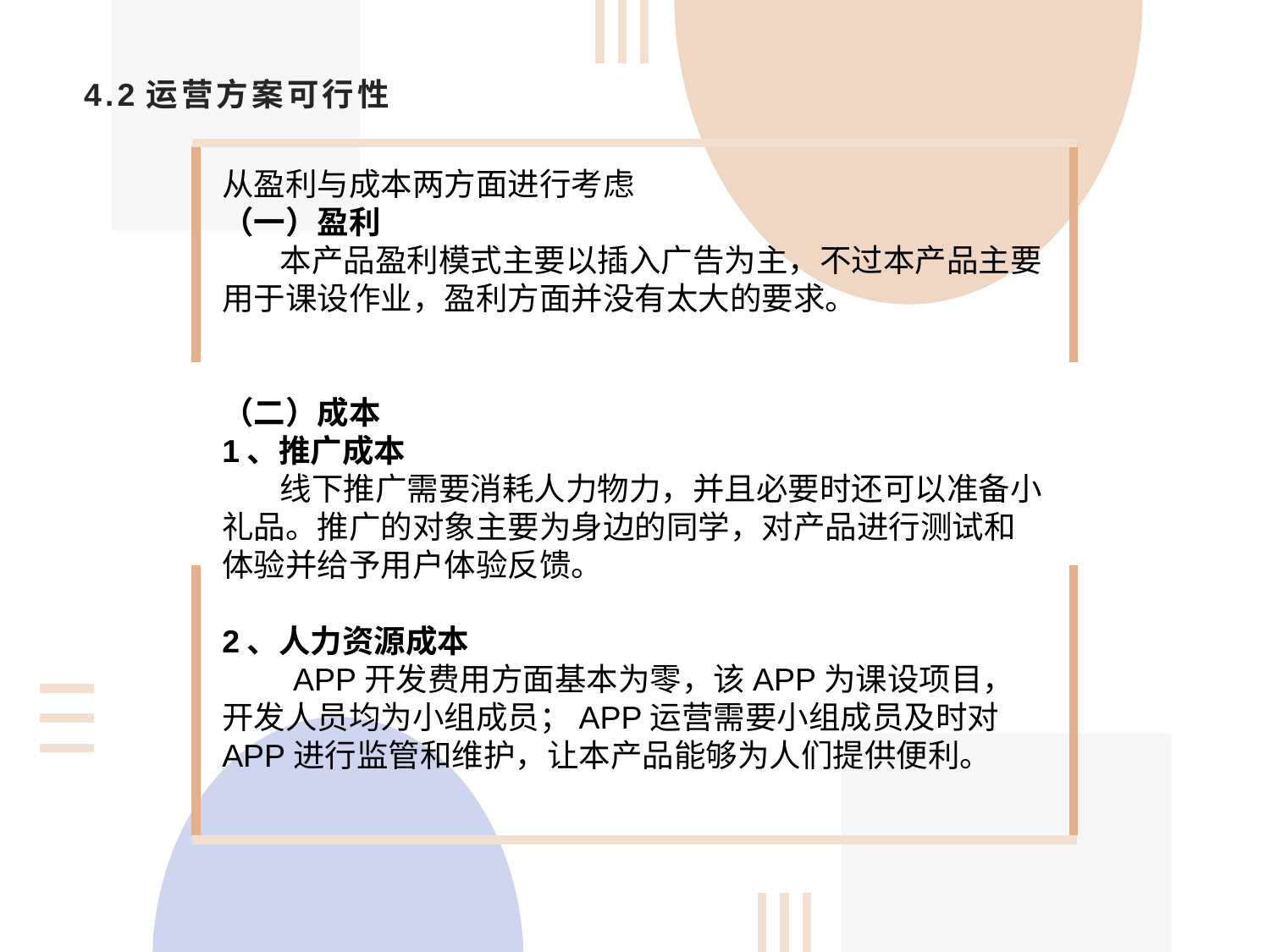

# 4.2运营方案可行性
从盈利与成本两方面进行考虑
（一）盈利
       本产品盈利模式主要以插入广告为主，不过本产品主要用于课设作业，盈利方面并没有太大的要求。

（二）成本
1、推广成本
       线下推广需要消耗人力物力，并且必要时还可以准备小礼品。推广的对象主要为身边的同学，对产品进行测试和体验并给予用户体验反馈。

2、人力资源成本
        APP开发费用方面基本为零，该APP为课设项目，开发人员均为小组成员；APP运营需要小组成员及时对APP进行监管和维护，让本产品能够为人们提供便利。